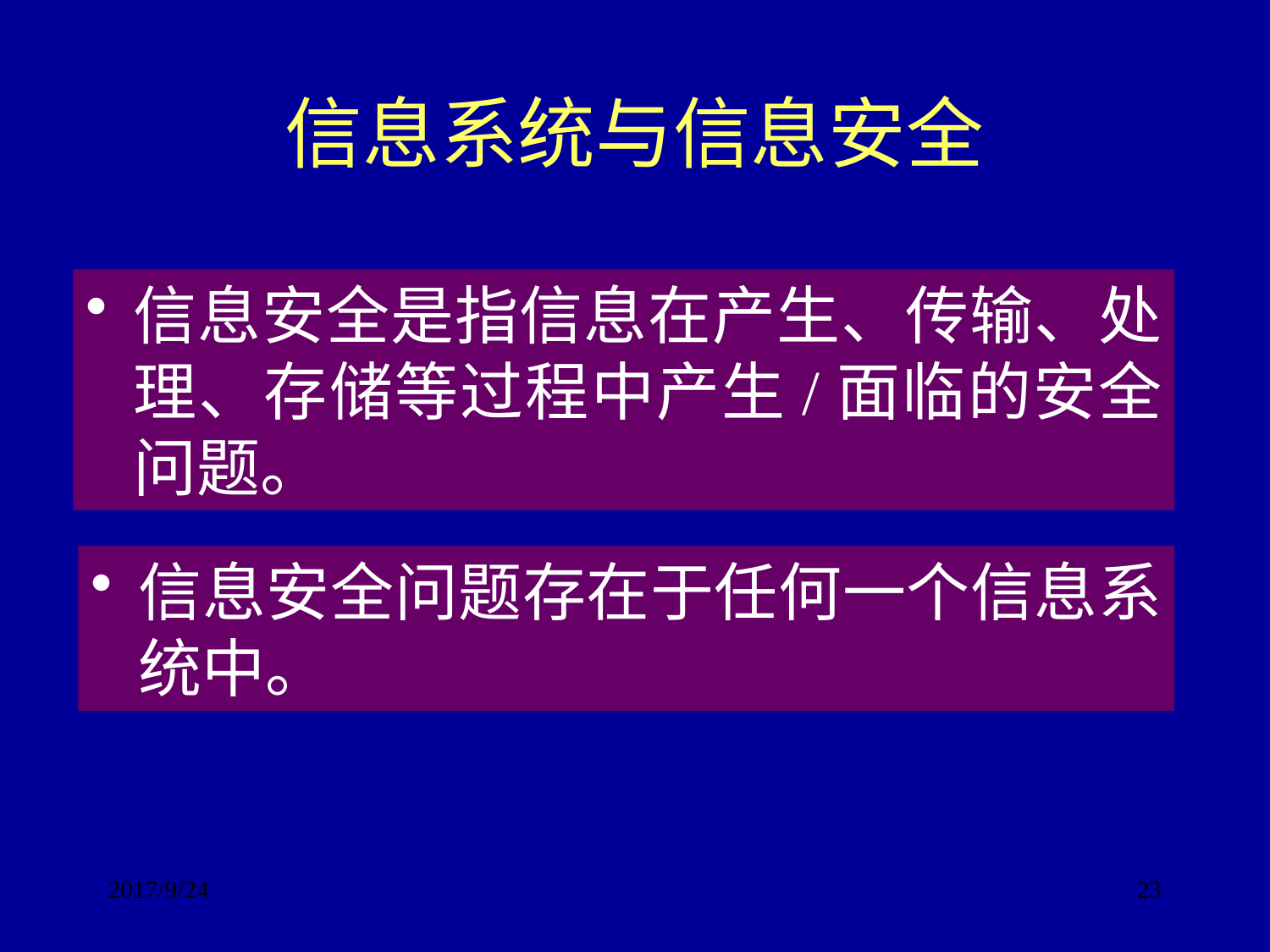

# 信息系统与信息安全
信息安全是指信息在产生、传输、处理、存储等过程中产生/面临的安全问题。
信息安全问题存在于任何一个信息系统中。
2017/9/24
23